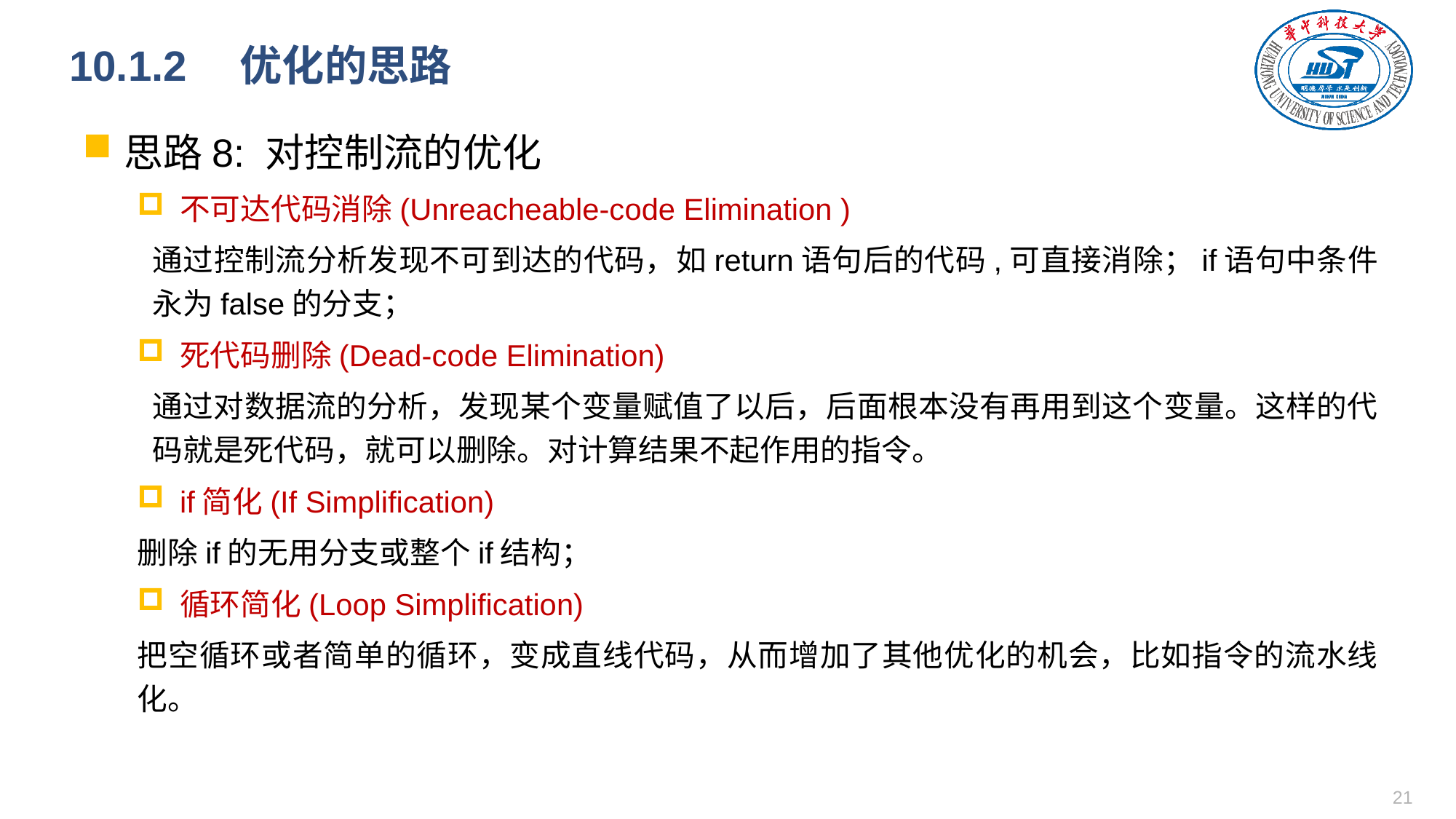

# 10.1.2　优化的思路
思路8: 对控制流的优化
不可达代码消除(Unreacheable-code Elimination )
通过控制流分析发现不可到达的代码，如return语句后的代码,可直接消除；if语句中条件永为false的分支；
死代码删除(Dead-code Elimination)
通过对数据流的分析，发现某个变量赋值了以后，后面根本没有再用到这个变量。这样的代码就是死代码，就可以删除。对计算结果不起作用的指令。
if简化(If Simplification)
删除if的无用分支或整个if结构；
循环简化(Loop Simplification)
把空循环或者简单的循环，变成直线代码，从而增加了其他优化的机会，比如指令的流水线化。

21